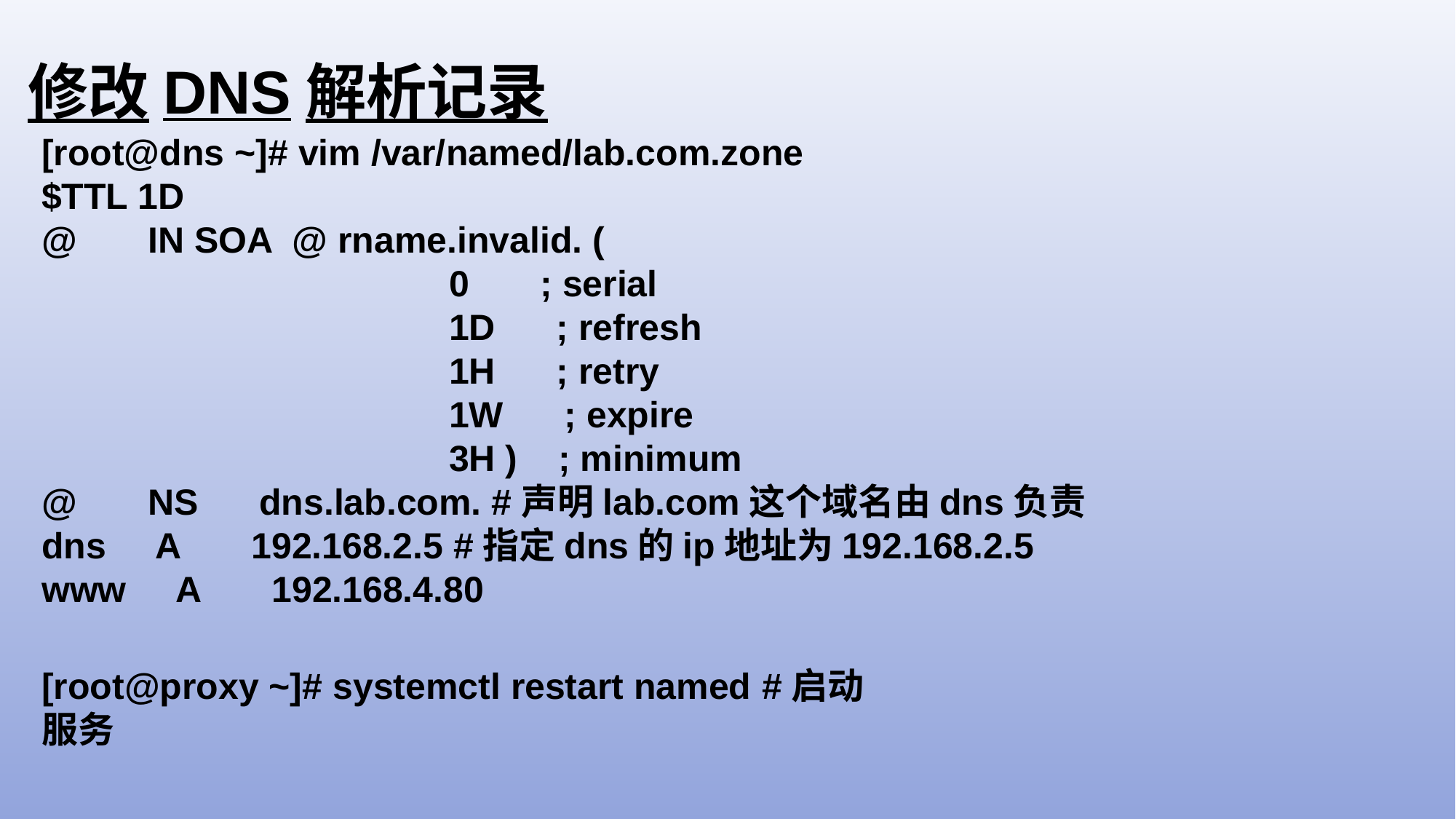

修改DNS解析记录
[root@dns ~]# vim /var/named/lab.com.zone
$TTL 1D
@       IN SOA  @ rname.invalid. (
                                        0       ; serial
                                        1D      ; refresh
                                        1H      ; retry
                                        1W      ; expire
                                        3H )    ; minimum
@       NS      dns.lab.com. #声明lab.com这个域名由dns负责
dns     A       192.168.2.5 #指定dns的ip地址为192.168.2.5
www     A       192.168.4.80
[root@proxy ~]# systemctl restart named #启动服务